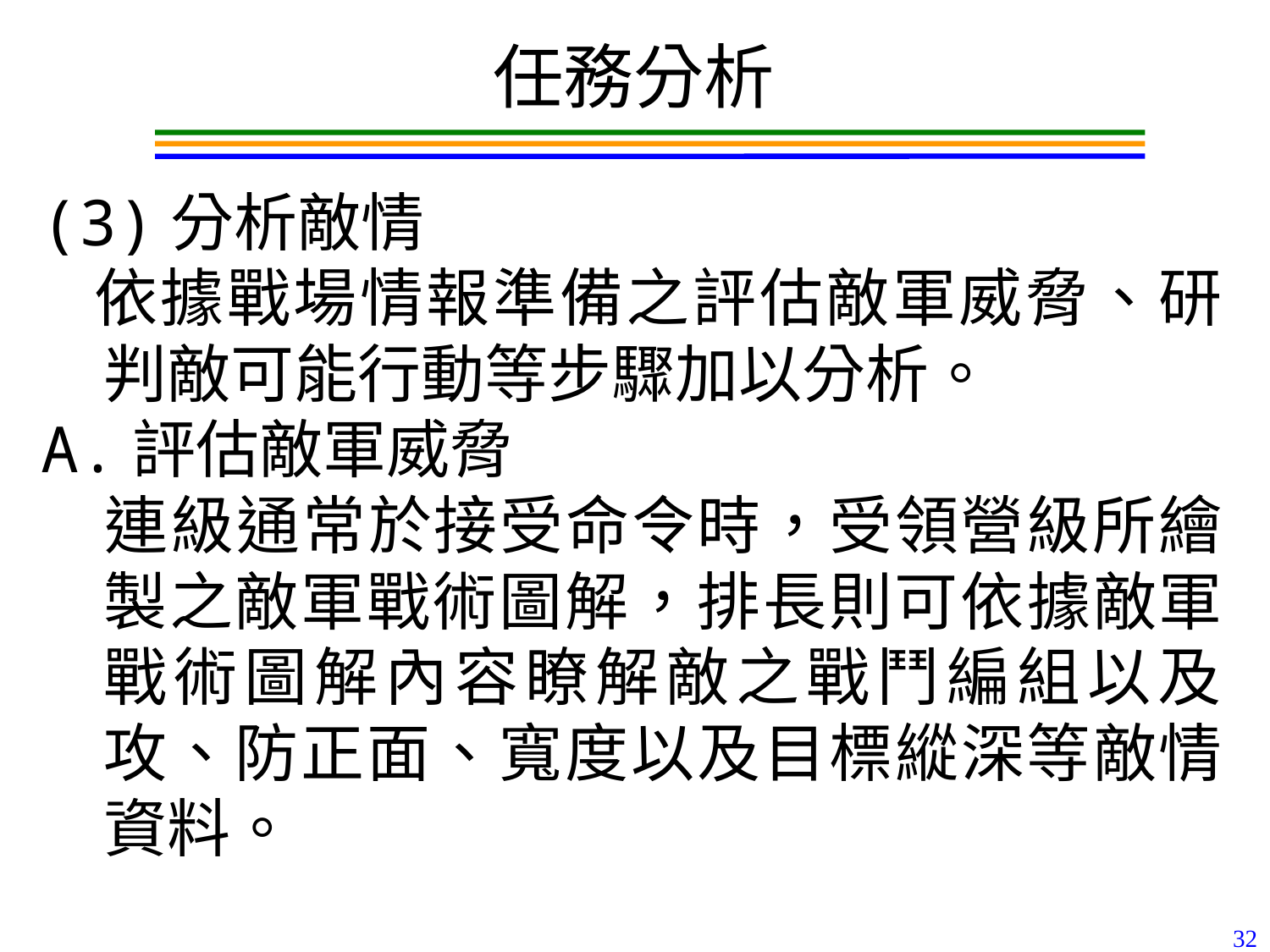

任務分析
(3)分析敵情
  依據戰場情報準備之評估敵軍威脅、研判敵可能行動等步驟加以分析。
A.評估敵軍威脅
連級通常於接受命令時，受領營級所繪製之敵軍戰術圖解，排長則可依據敵軍戰術圖解內容瞭解敵之戰鬥編組以及攻、防正面、寬度以及目標縱深等敵情資料。
32